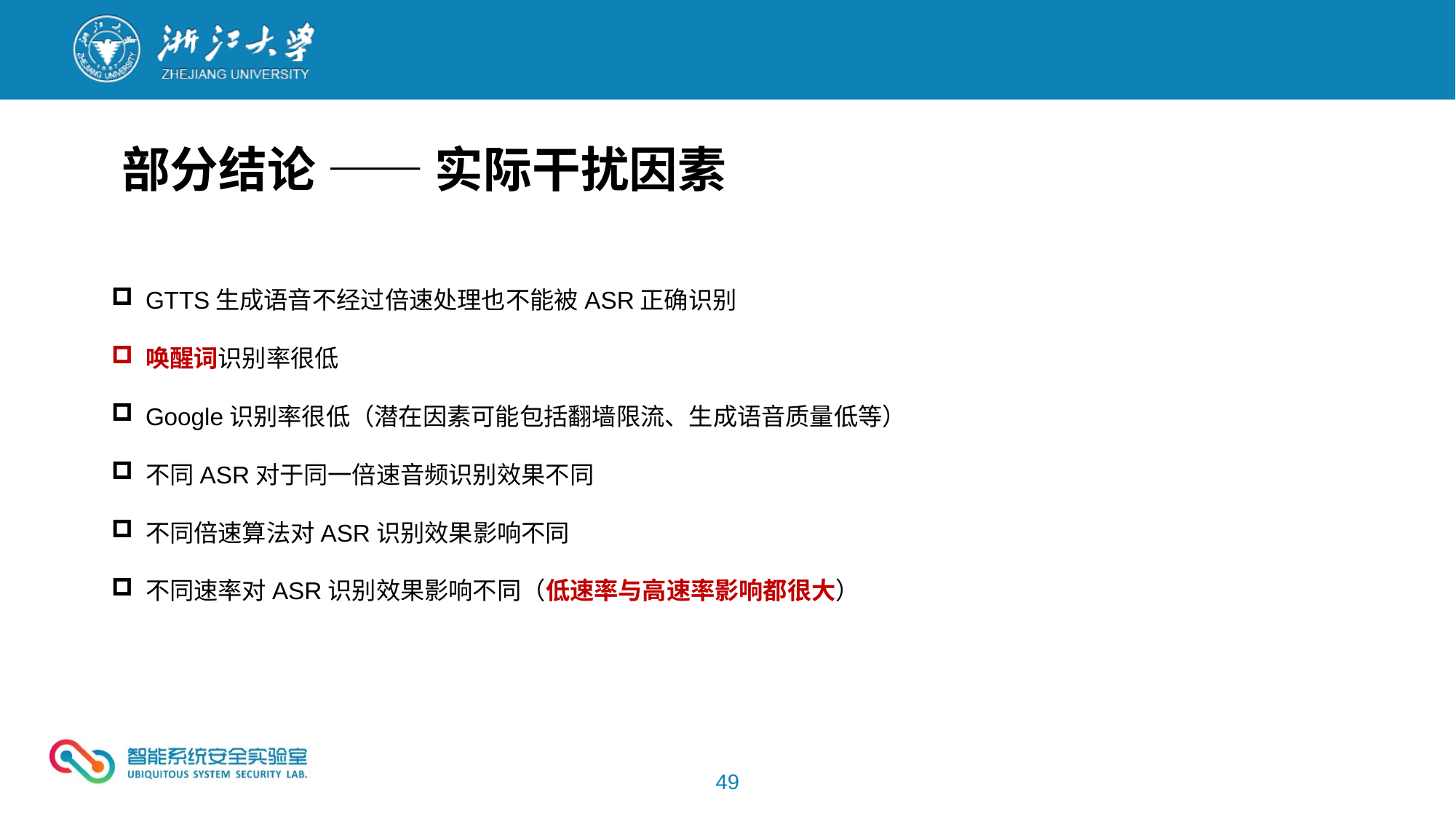

部分结论 —— 实际干扰因素
GTTS生成语音不经过倍速处理也不能被ASR正确识别
唤醒词识别率很低
Google识别率很低（潜在因素可能包括翻墙限流、生成语音质量低等）
不同ASR对于同一倍速音频识别效果不同
不同倍速算法对ASR识别效果影响不同
不同速率对ASR识别效果影响不同（低速率与高速率影响都很大）